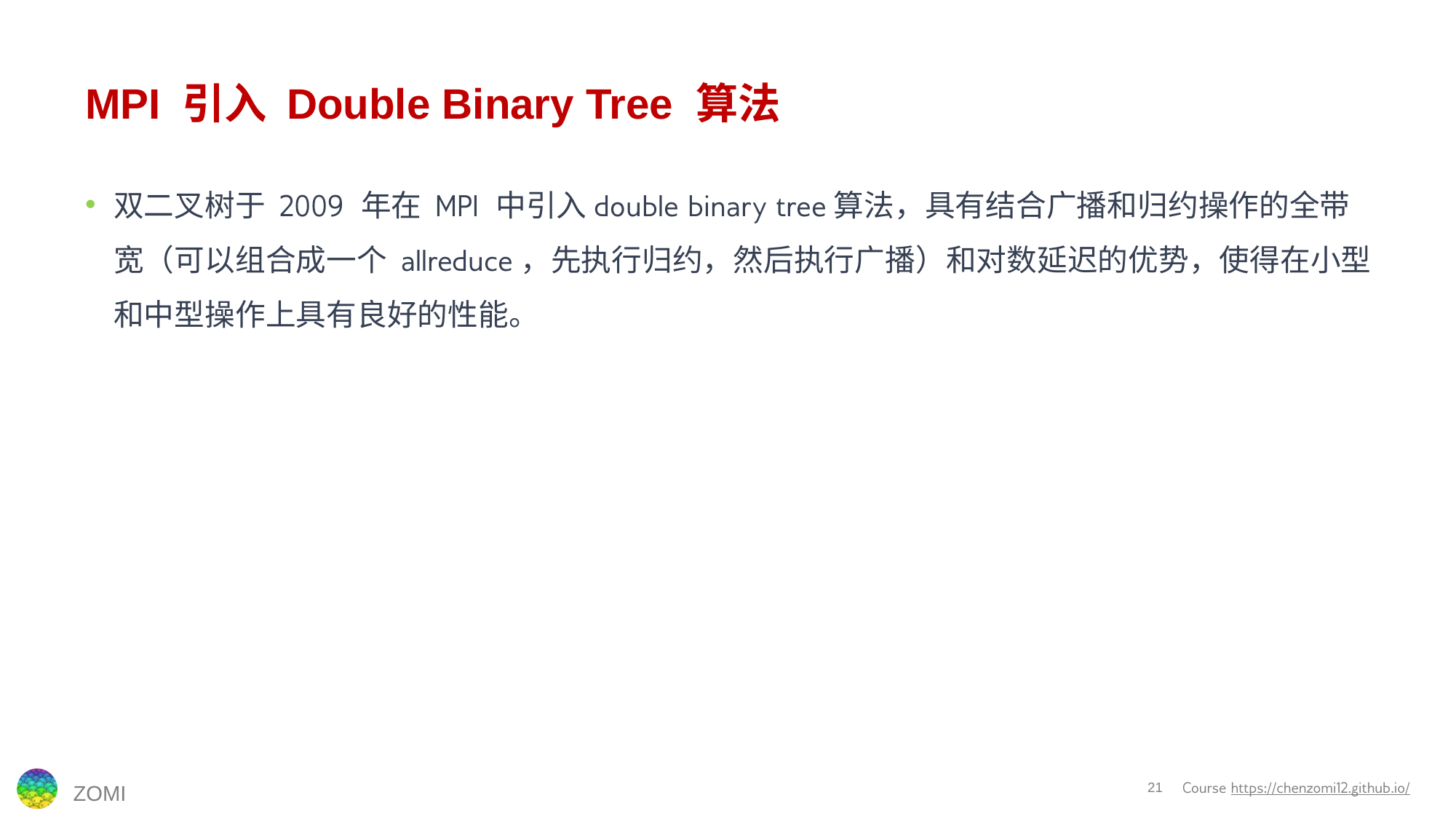

# MPI 引入 Double Binary Tree 算法
双二叉树于 2009 年在 MPI 中引入double binary tree算法，具有结合广播和归约操作的全带宽（可以组合成一个 allreduce，先执行归约，然后执行广播）和对数延迟的优势，使得在小型和中型操作上具有良好的性能。